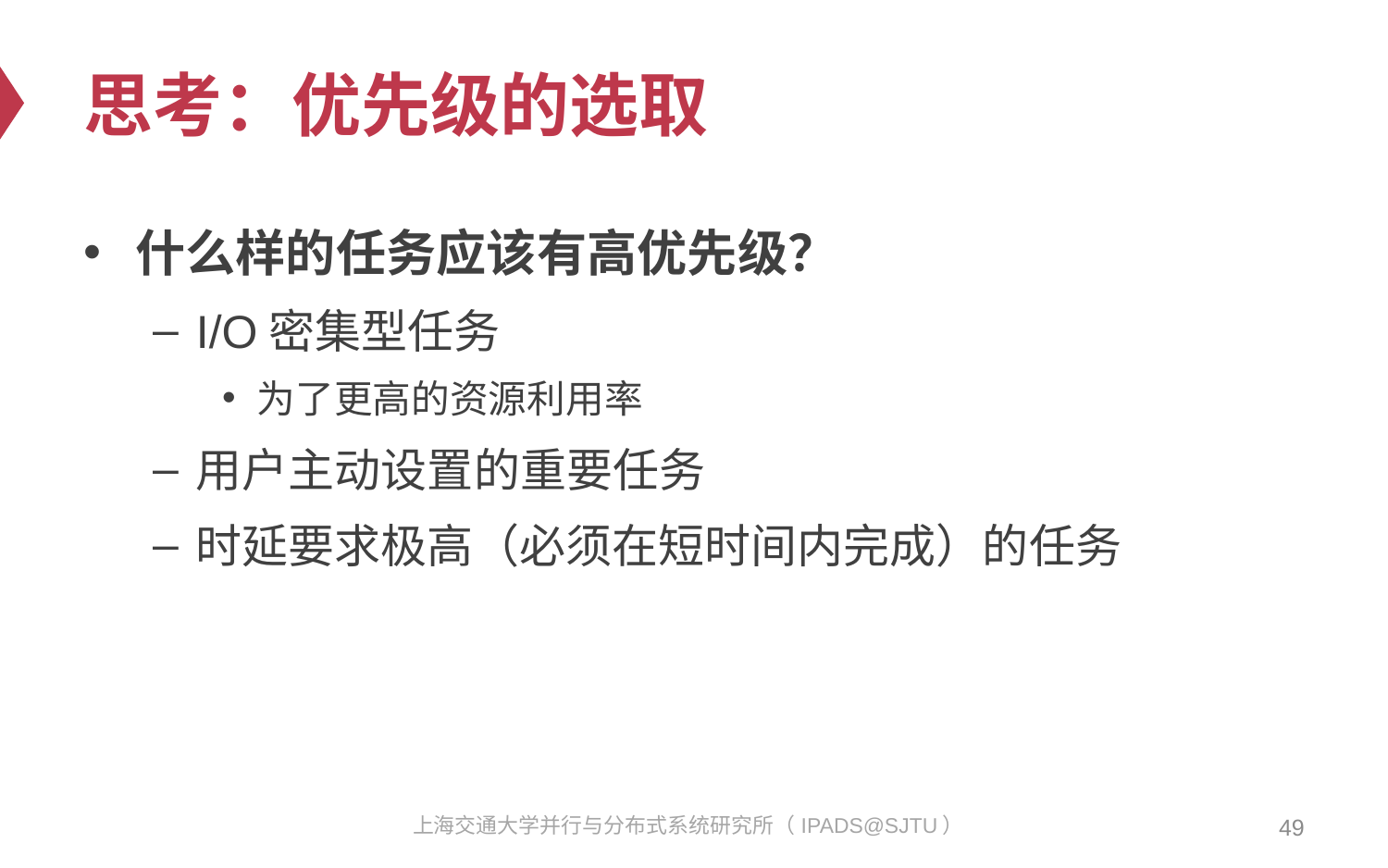

# 思考：优先级的选取
什么样的任务应该有高优先级？
I/O密集型任务
为了更高的资源利用率
用户主动设置的重要任务
时延要求极高（必须在短时间内完成）的任务
49
上海交通大学并行与分布式系统研究所（IPADS@SJTU）